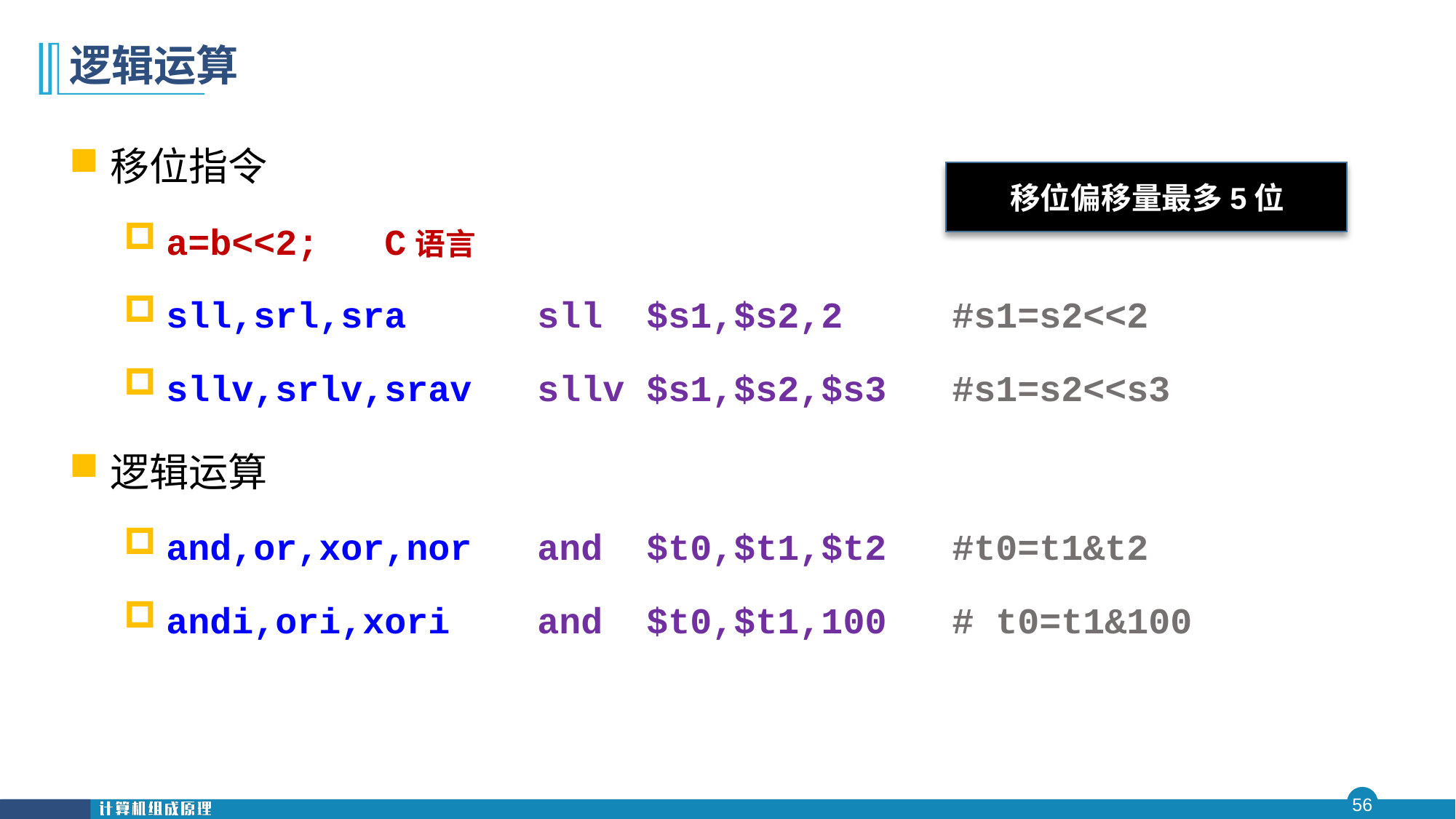

# 逻辑运算
移位指令
a=b<<2;   C语言
sll,srl,sra      sll  $s1,$s2,2     #s1=s2<<2
sllv,srlv,srav   sllv $s1,$s2,$s3   #s1=s2<<s3
逻辑运算
and,or,xor,nor   and  $t0,$t1,$t2   #t0=t1&t2
andi,ori,xori    and  $t0,$t1,100   # t0=t1&100

移位偏移量最多5位